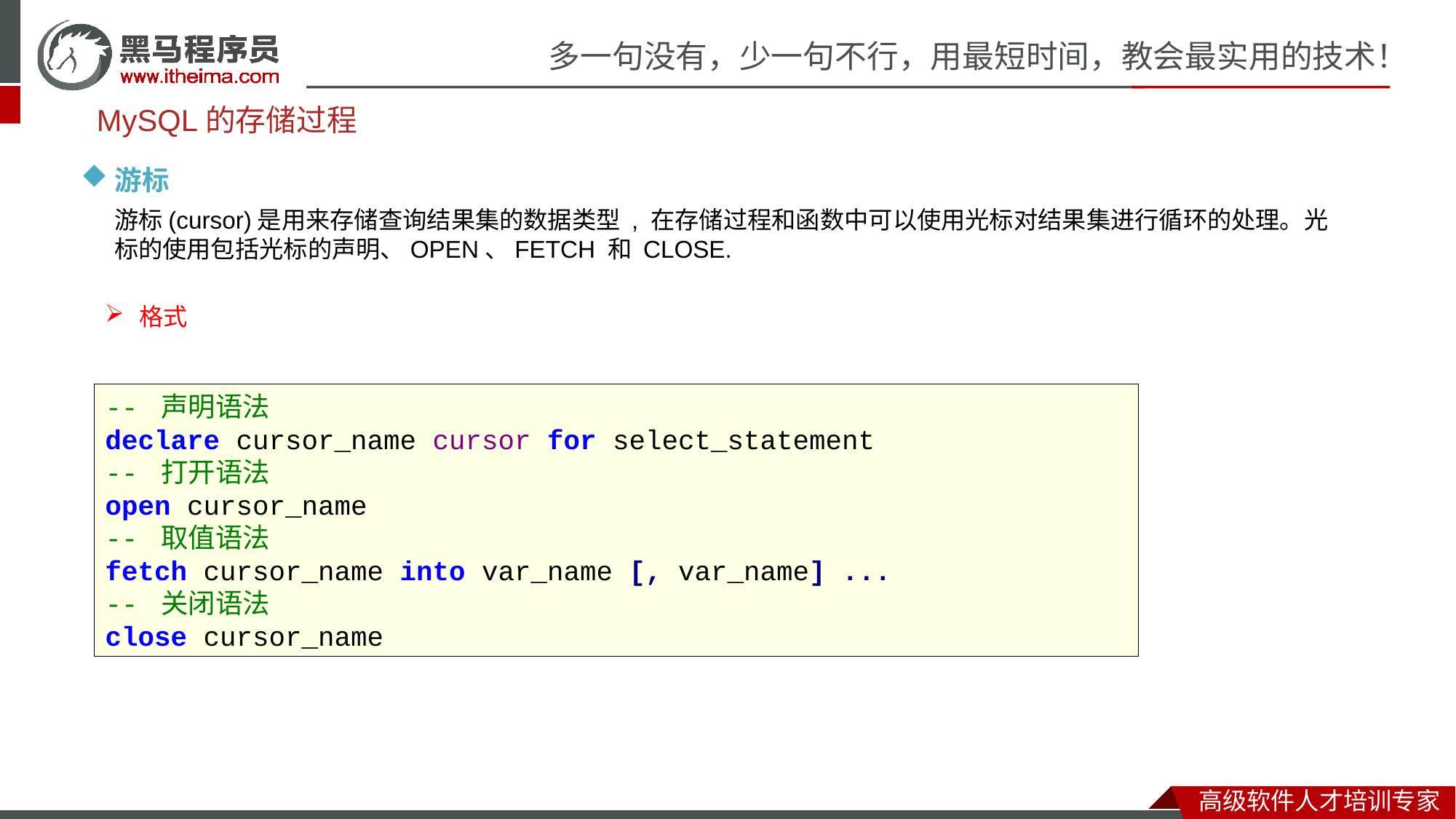

MySQL的存储过程
游标
游标(cursor)是用来存储查询结果集的数据类型 , 在存储过程和函数中可以使用光标对结果集进行循环的处理。光标的使用包括光标的声明、OPEN、FETCH 和 CLOSE.
格式
-- 声明语法
declare cursor_name cursor for select_statement
-- 打开语法
open cursor_name
-- 取值语法
fetch cursor_name into var_name [, var_name] ...
-- 关闭语法
close cursor_name